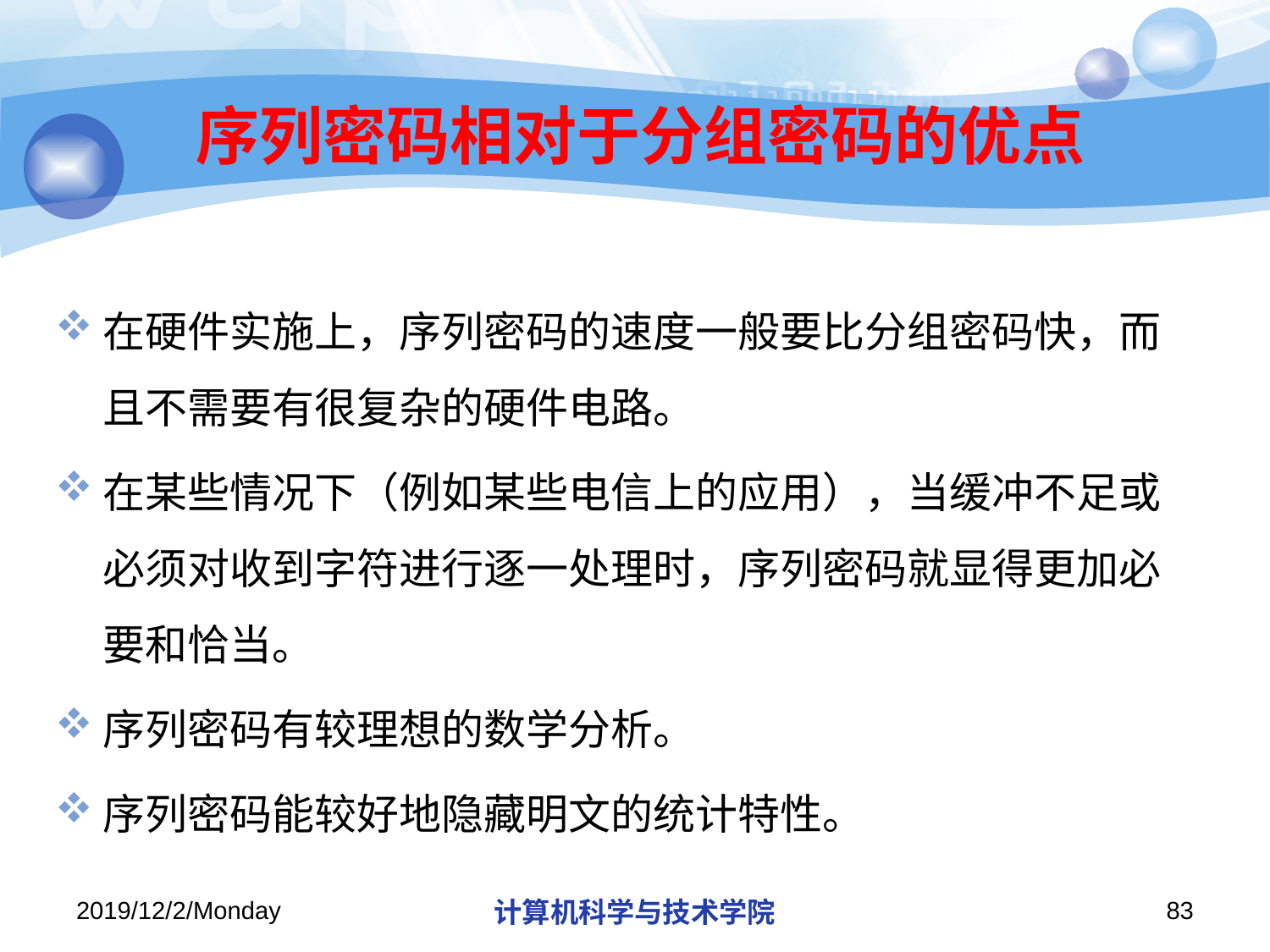

# 序列密码相对于分组密码的优点
在硬件实施上，序列密码的速度一般要比分组密码快，而且不需要有很复杂的硬件电路。
在某些情况下（例如某些电信上的应用），当缓冲不足或必须对收到字符进行逐一处理时，序列密码就显得更加必要和恰当。
序列密码有较理想的数学分析。
序列密码能较好地隐藏明文的统计特性。
2019/12/2/Monday
计算机科学与技术学院
83